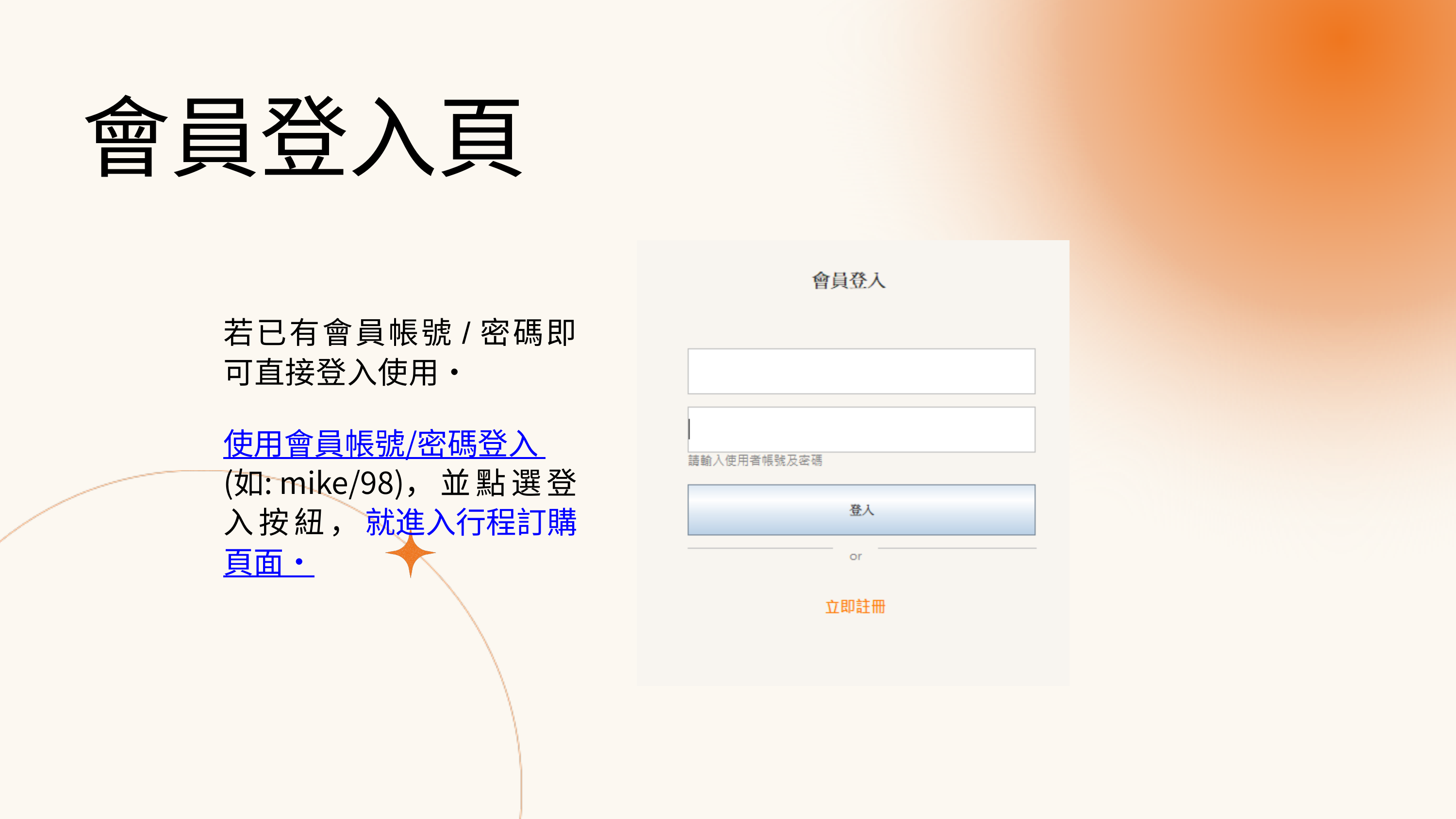

會員登入頁

若已有會員帳號/密碼即可直接登入使用‧

使用會員帳號/密碼登入
(如: mike/98)，並點選登入按紐，就進入行程訂購頁面‧